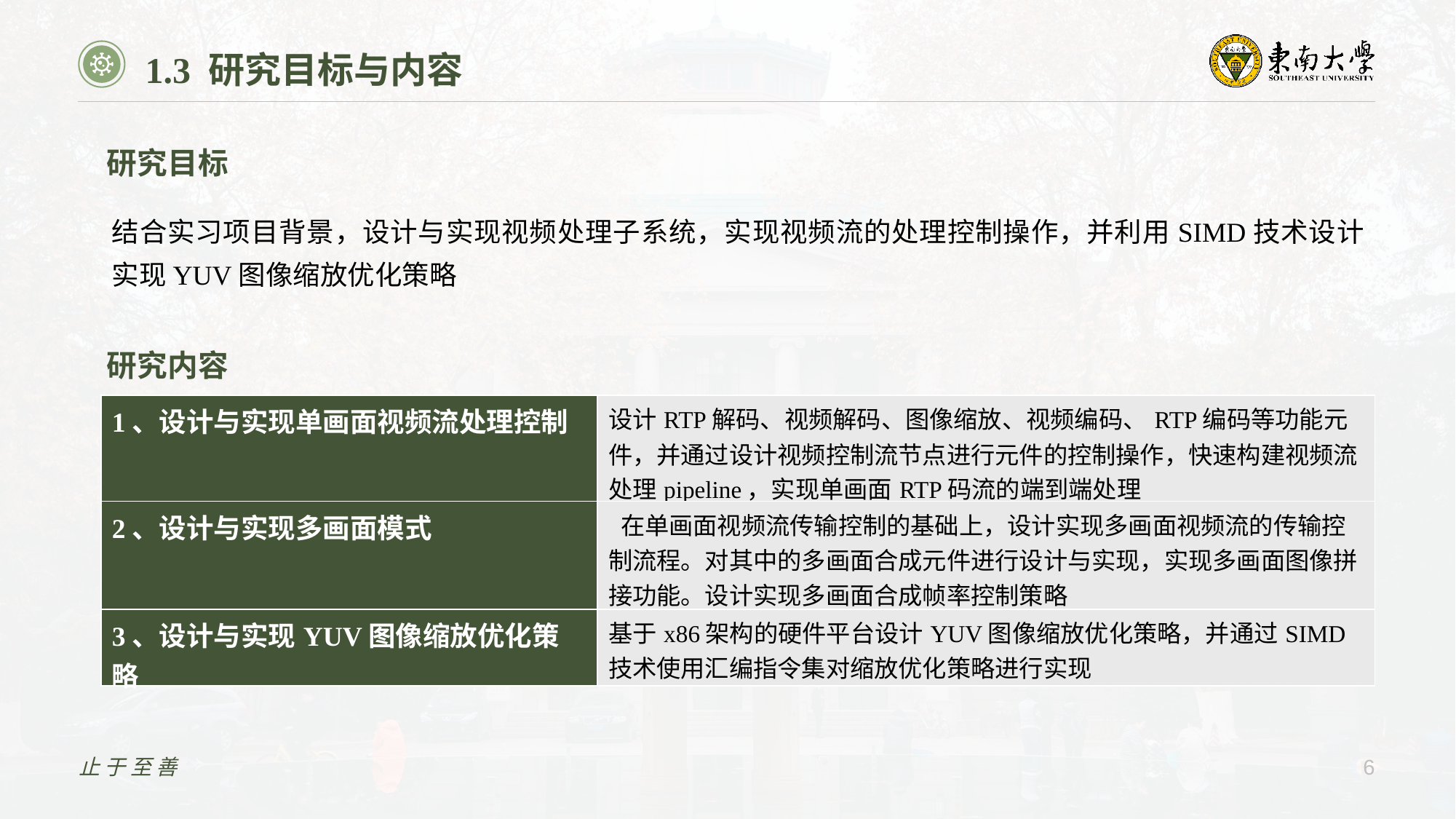

1.3 研究目标与内容
研究目标
结合实习项目背景，设计与实现视频处理子系统，实现视频流的处理控制操作，并利用SIMD技术设计实现YUV图像缩放优化策略
研究内容
| 1、设计与实现单画面视频流处理控制 | 设计RTP解码、视频解码、图像缩放、视频编码、RTP编码等功能元件，并通过设计视频控制流节点进行元件的控制操作，快速构建视频流处理pipeline，实现单画面RTP码流的端到端处理 |
| --- | --- |
| 2、设计与实现多画面模式 | 在单画面视频流传输控制的基础上，设计实现多画面视频流的传输控制流程。对其中的多画面合成元件进行设计与实现，实现多画面图像拼接功能。设计实现多画面合成帧率控制策略 |
| 3、设计与实现YUV图像缩放优化策略 | 基于x86架构的硬件平台设计YUV图像缩放优化策略，并通过SIMD技术使用汇编指令集对缩放优化策略进行实现 |
止于至善
6